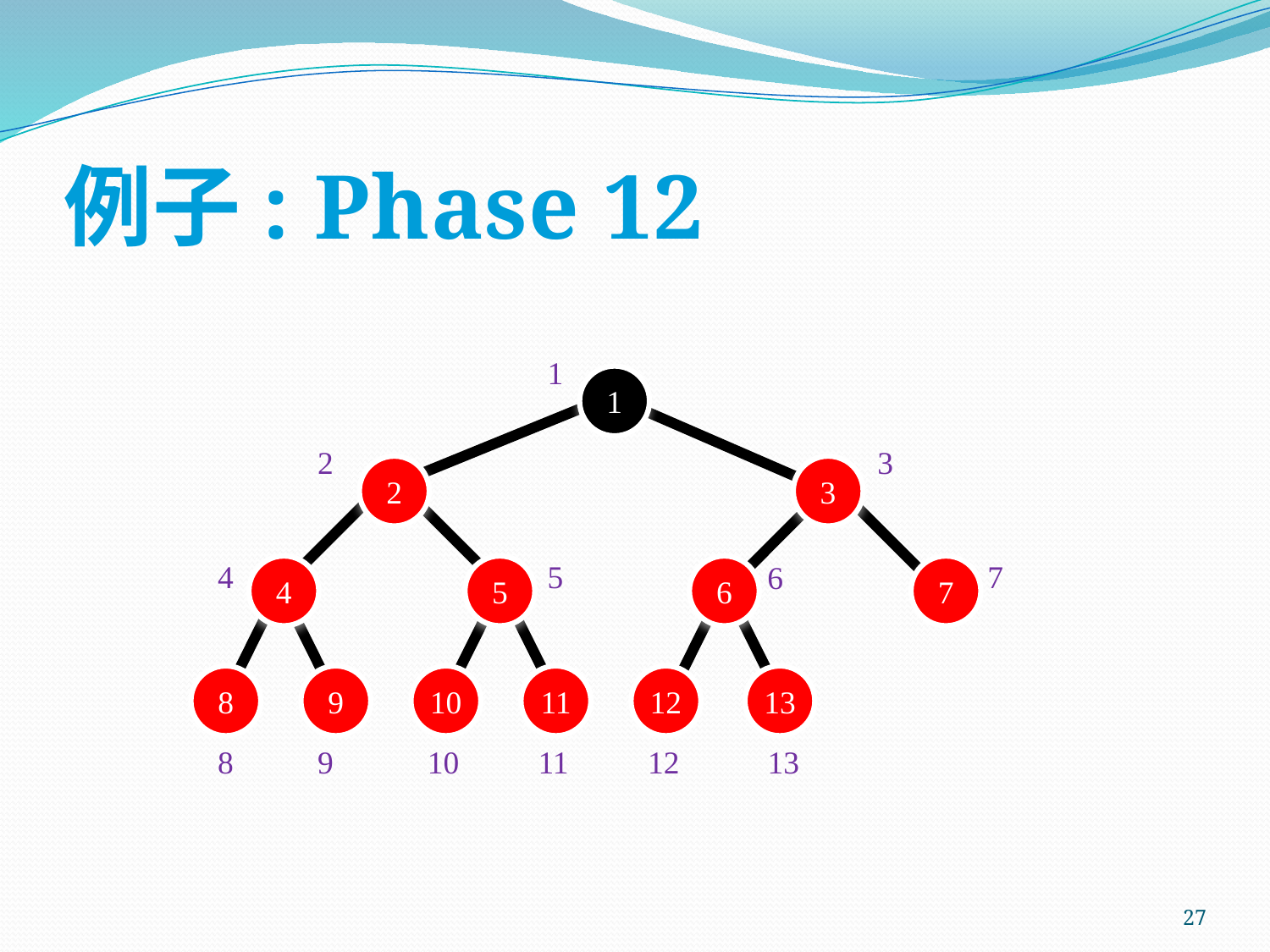

# 例子: Phase 12
1
1

2
3
2
3

4
5
7
6
4
5
6
7

8
9
10
11
12
13
8
9
10
11
12
13
27